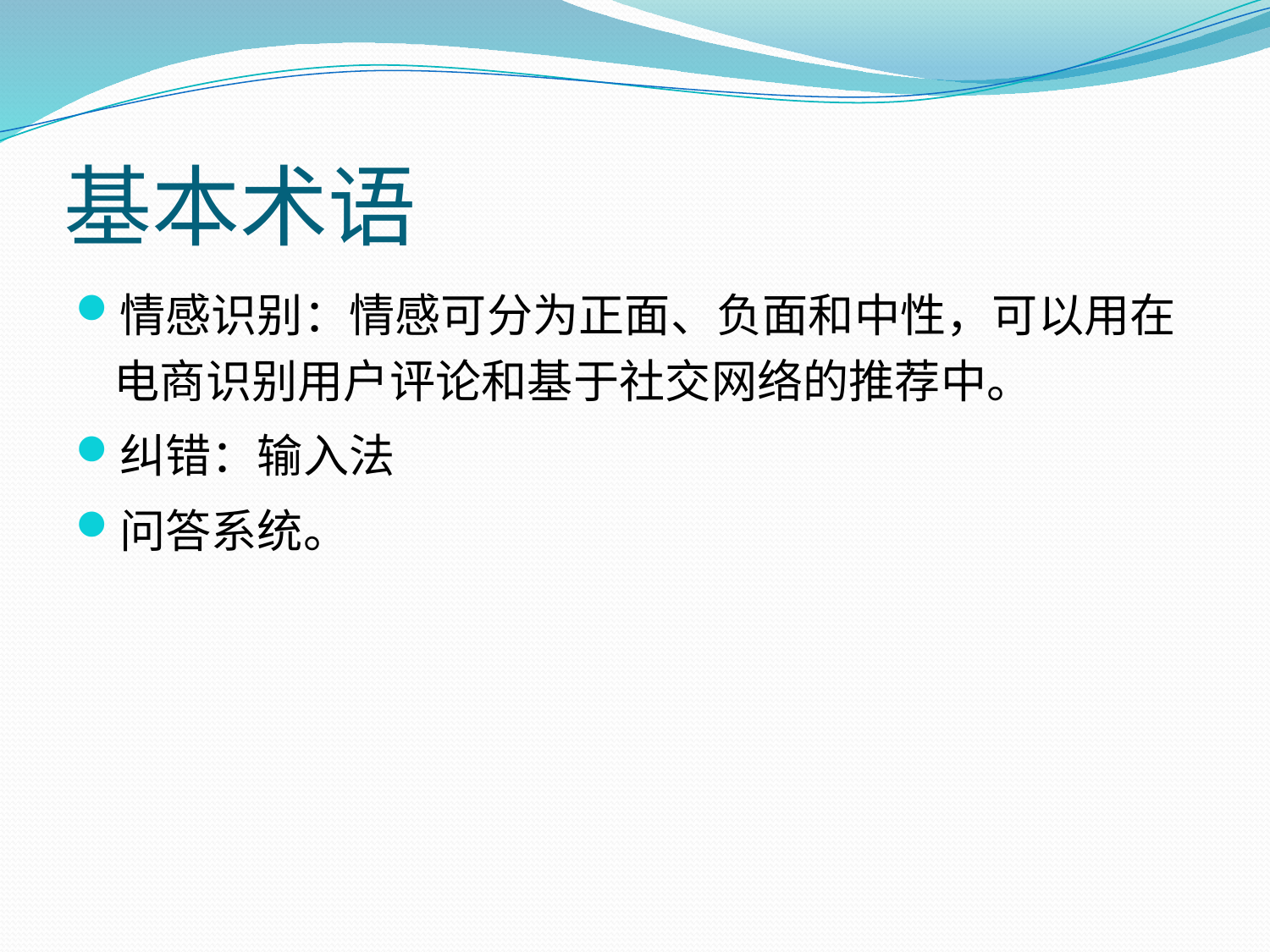

# 基本术语
情感识别：情感可分为正面、负面和中性，可以用在电商识别用户评论和基于社交网络的推荐中。
纠错：输入法
问答系统。